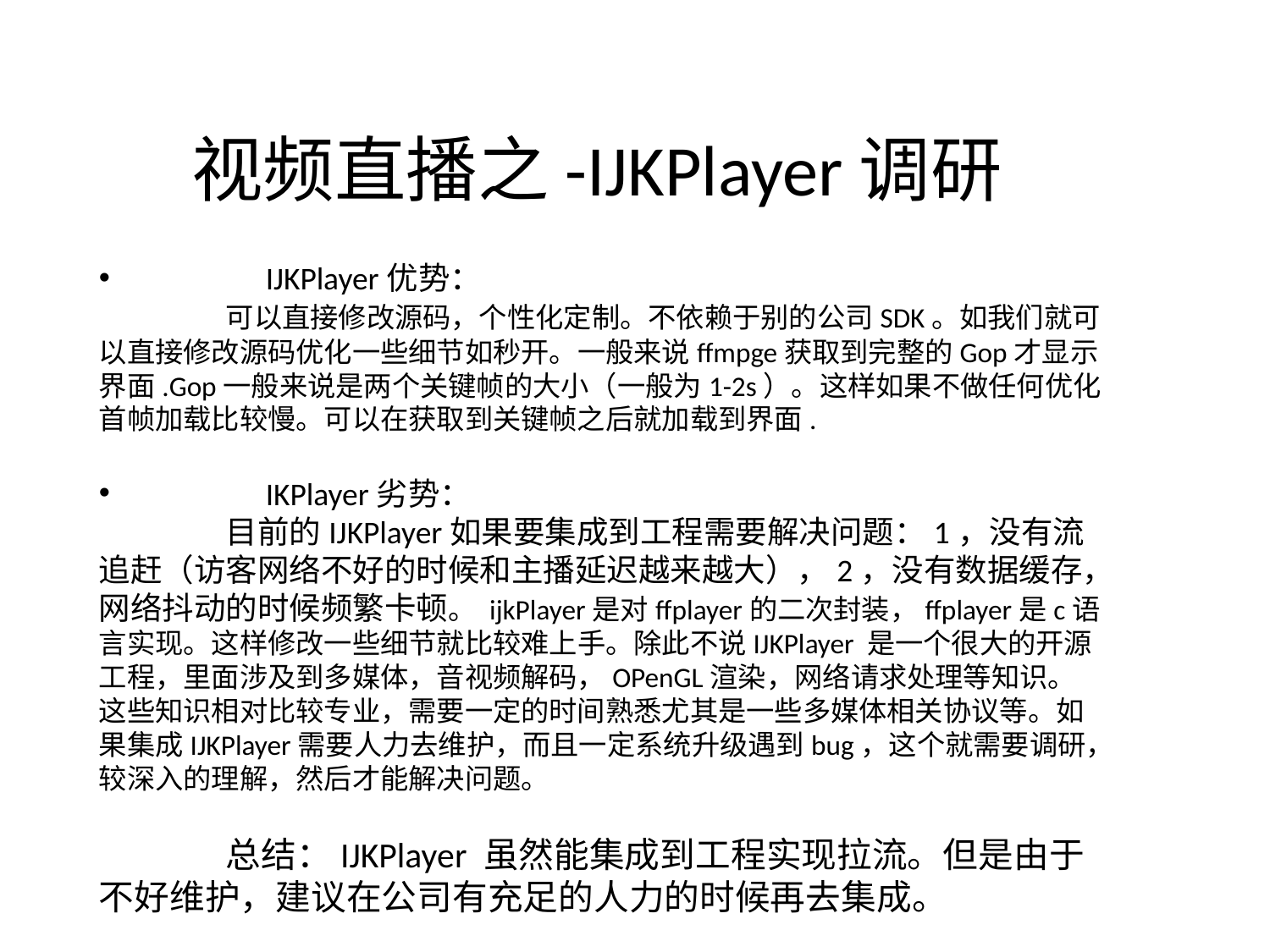

# 视频直播之-IJKPlayer调研

	IJKPlayer优势：
	可以直接修改源码，个性化定制。不依赖于别的公司SDK。如我们就可以直接修改源码优化一些细节如秒开。一般来说ffmpge获取到完整的Gop才显示界面.Gop一般来说是两个关键帧的大小（一般为1-2s）。这样如果不做任何优化首帧加载比较慢。可以在获取到关键帧之后就加载到界面.

	IKPlayer劣势：
	目前的IJKPlayer如果要集成到工程需要解决问题：1，没有流追赶（访客网络不好的时候和主播延迟越来越大），2，没有数据缓存，网络抖动的时候频繁卡顿。 ijkPlayer是对ffplayer的二次封装，ffplayer是c语言实现。这样修改一些细节就比较难上手。除此不说IJKPlayer 是一个很大的开源工程，里面涉及到多媒体，音视频解码，OPenGL渲染，网络请求处理等知识。这些知识相对比较专业，需要一定的时间熟悉尤其是一些多媒体相关协议等。如果集成IJKPlayer需要人力去维护，而且一定系统升级遇到bug，这个就需要调研，较深入的理解，然后才能解决问题。

	总结：IJKPlayer 虽然能集成到工程实现拉流。但是由于不好维护，建议在公司有充足的人力的时候再去集成。